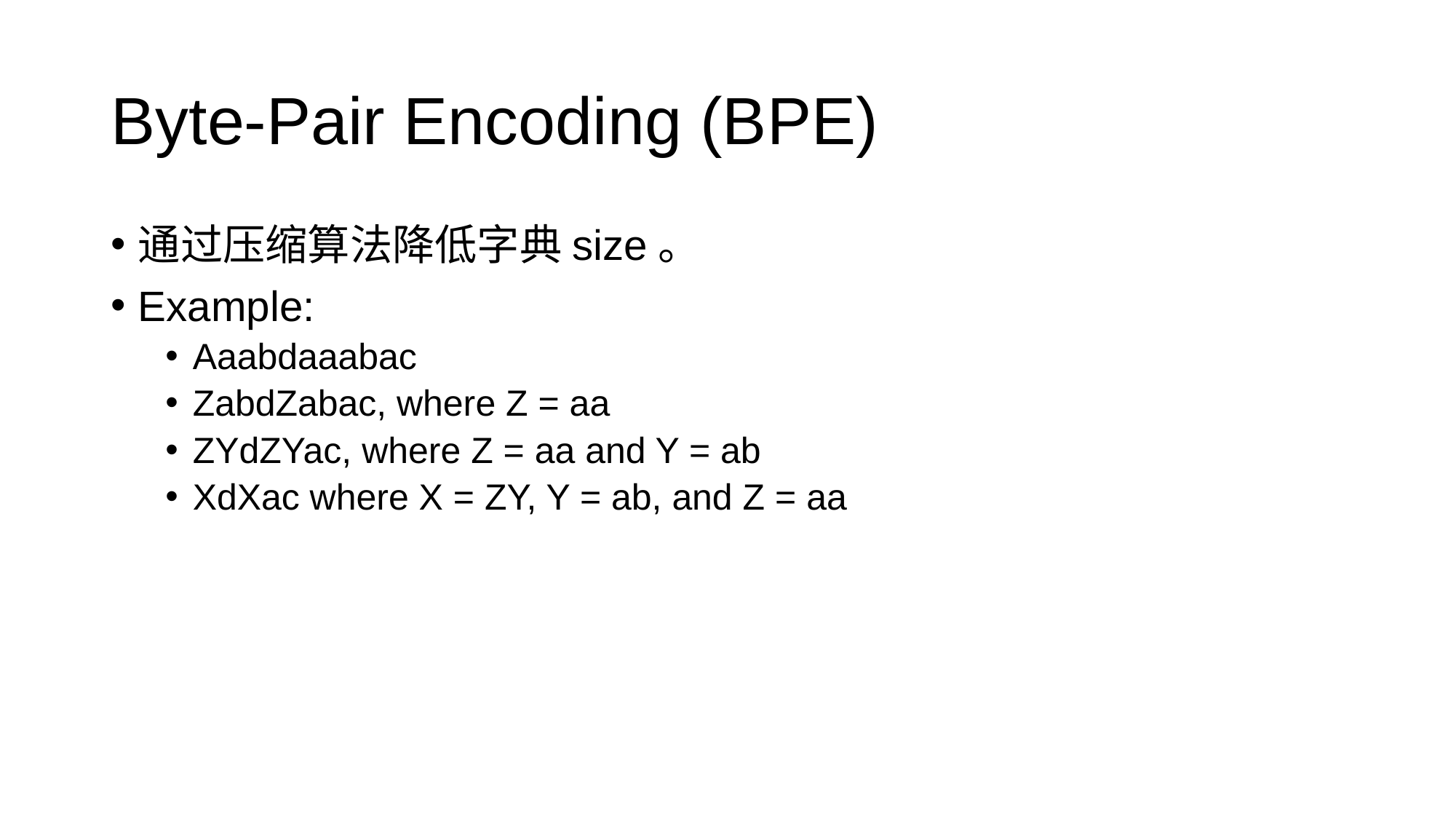

# Byte-Pair Encoding (BPE)
通过压缩算法降低字典size。
Example:
Aaabdaaabac
ZabdZabac, where Z = aa
ZYdZYac, where Z = aa and Y = ab
XdXac where X = ZY, Y = ab, and Z = aa